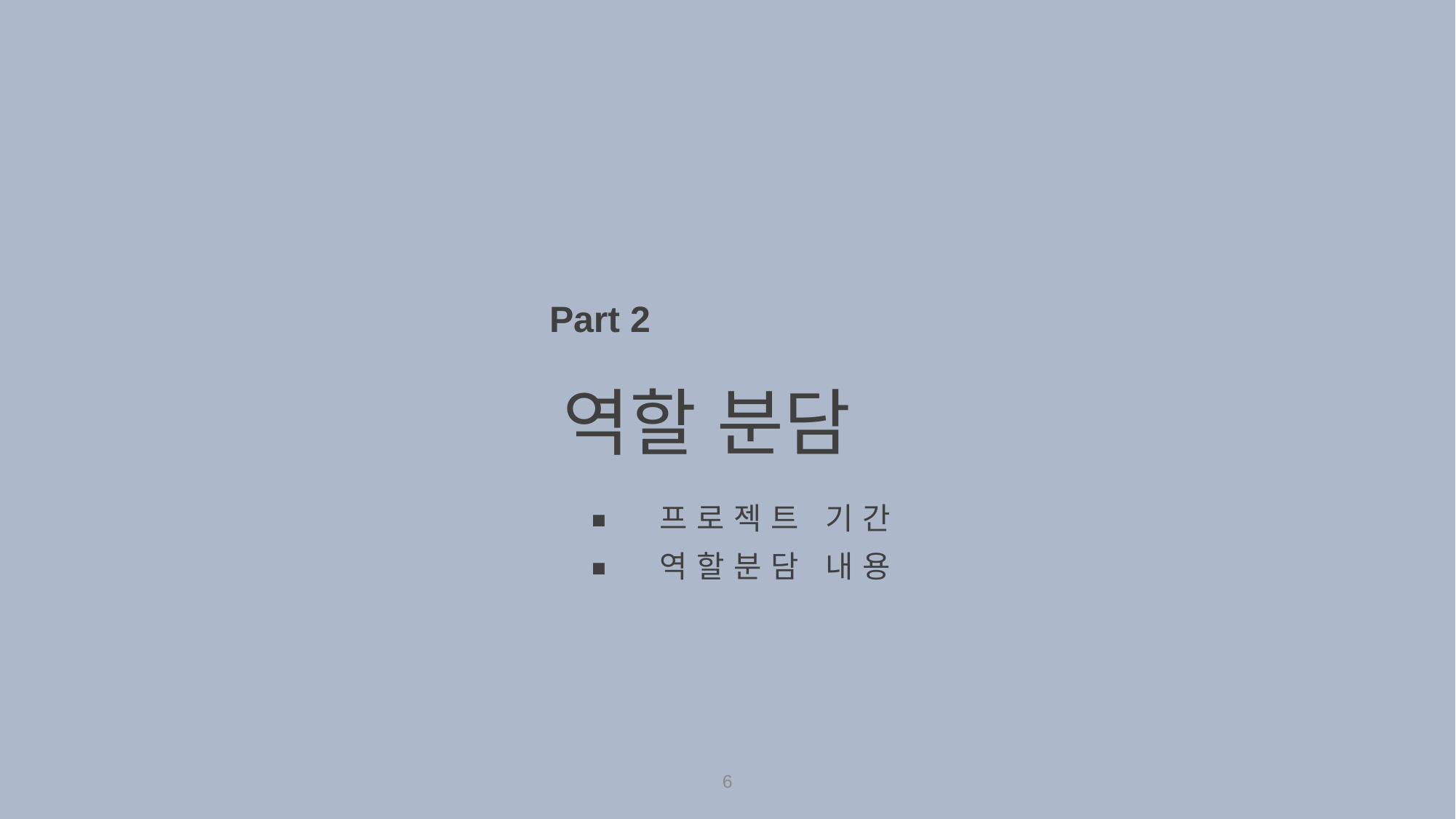

Part 2
역할 분담
◾
프로젝트 기간
◾
역할분담 내용
6